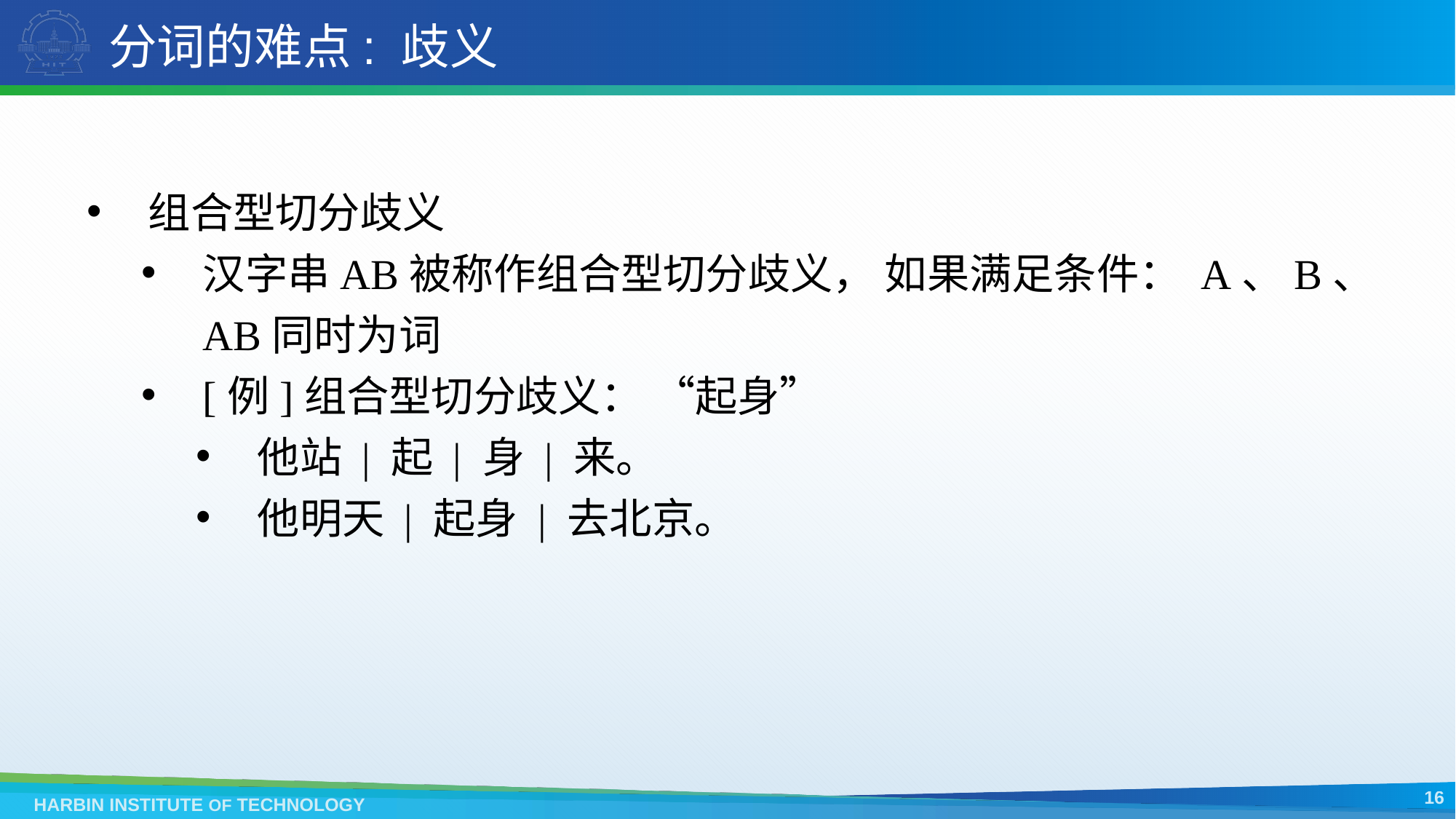

# 分词的难点: 歧义
组合型切分歧义
汉字串AB被称作组合型切分歧义， 如果满足条件： A、B、 AB同时为词
[例]组合型切分歧义： “起身”
他站 | 起 | 身 | 来。
他明天 | 起身 | 去北京。
16
HARBIN INSTITUTE OF TECHNOLOGY